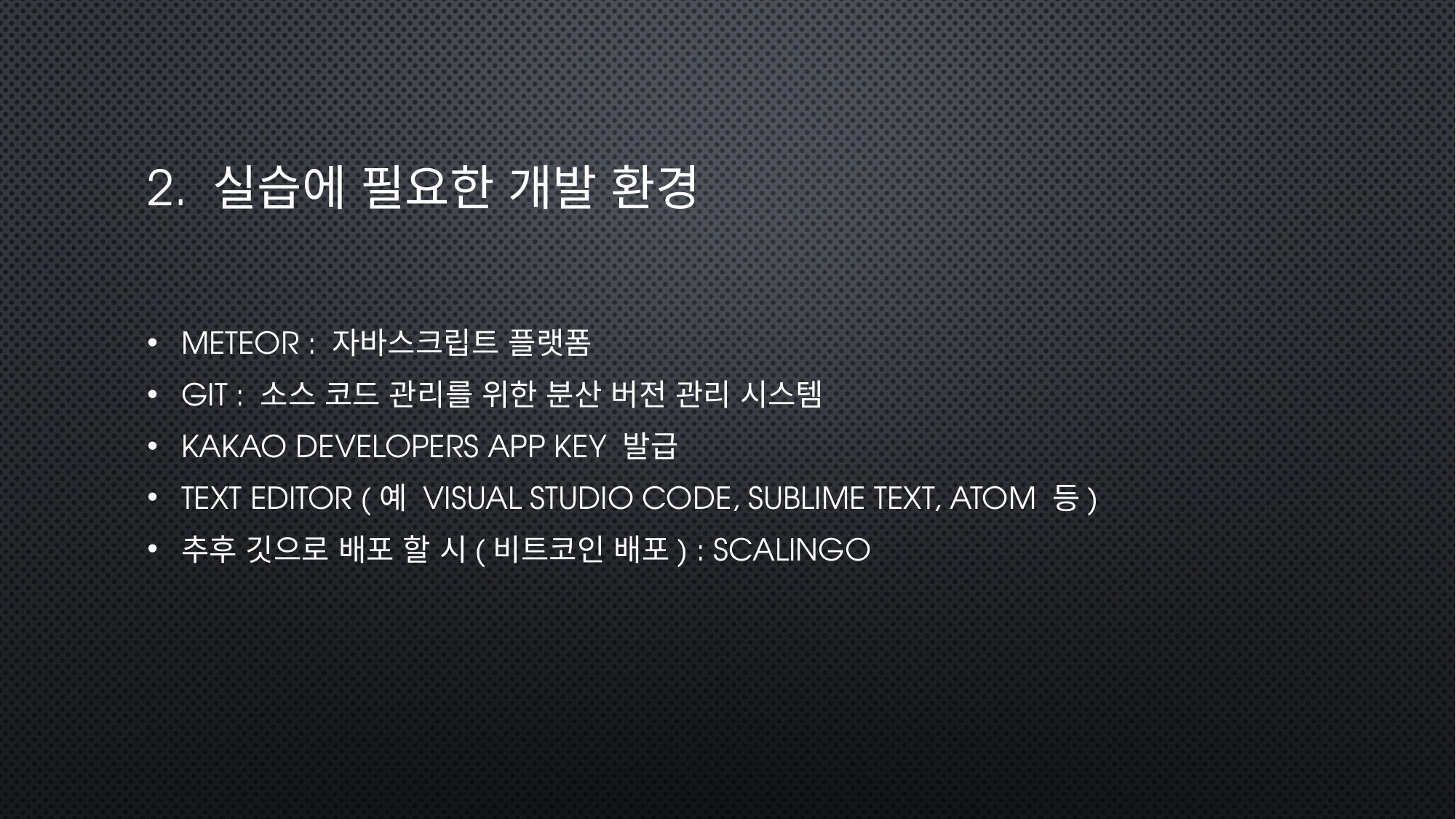

# 2. 실습에 필요한 개발 환경
METEOR : 자바스크립트 플랫폼
GIT : 소스 코드 관리를 위한 분산 버전 관리 시스템
KAKAO Developers APP key 발급
Text editor (예 visual studio code, sublime text, atom 등)
추후 깃으로 배포 할 시(비트코인 배포) : scalingo